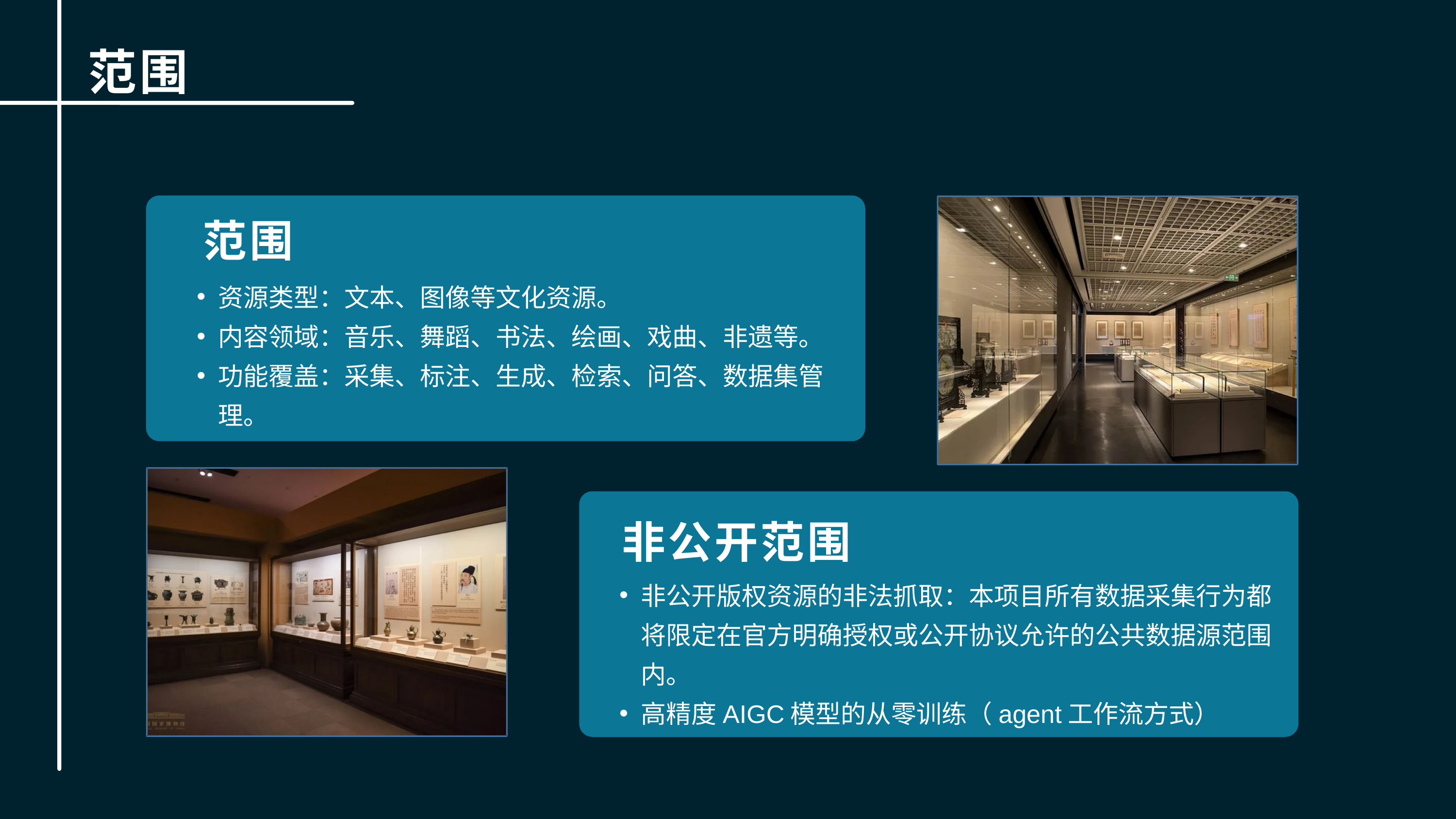

范围

公司历史
范围
资源类型：文本、图像等文化资源。
内容领域：音乐、舞蹈、书法、绘画、戏曲、非遗等。
功能覆盖：采集、标注、生成、检索、问答、数据集管理。

非公开范围
非公开版权资源的非法抓取：本项目所有数据采集行为都将限定在官方明确授权或公开协议允许的公共数据源范围内。
高精度AIGC模型的从零训练（agent工作流方式）